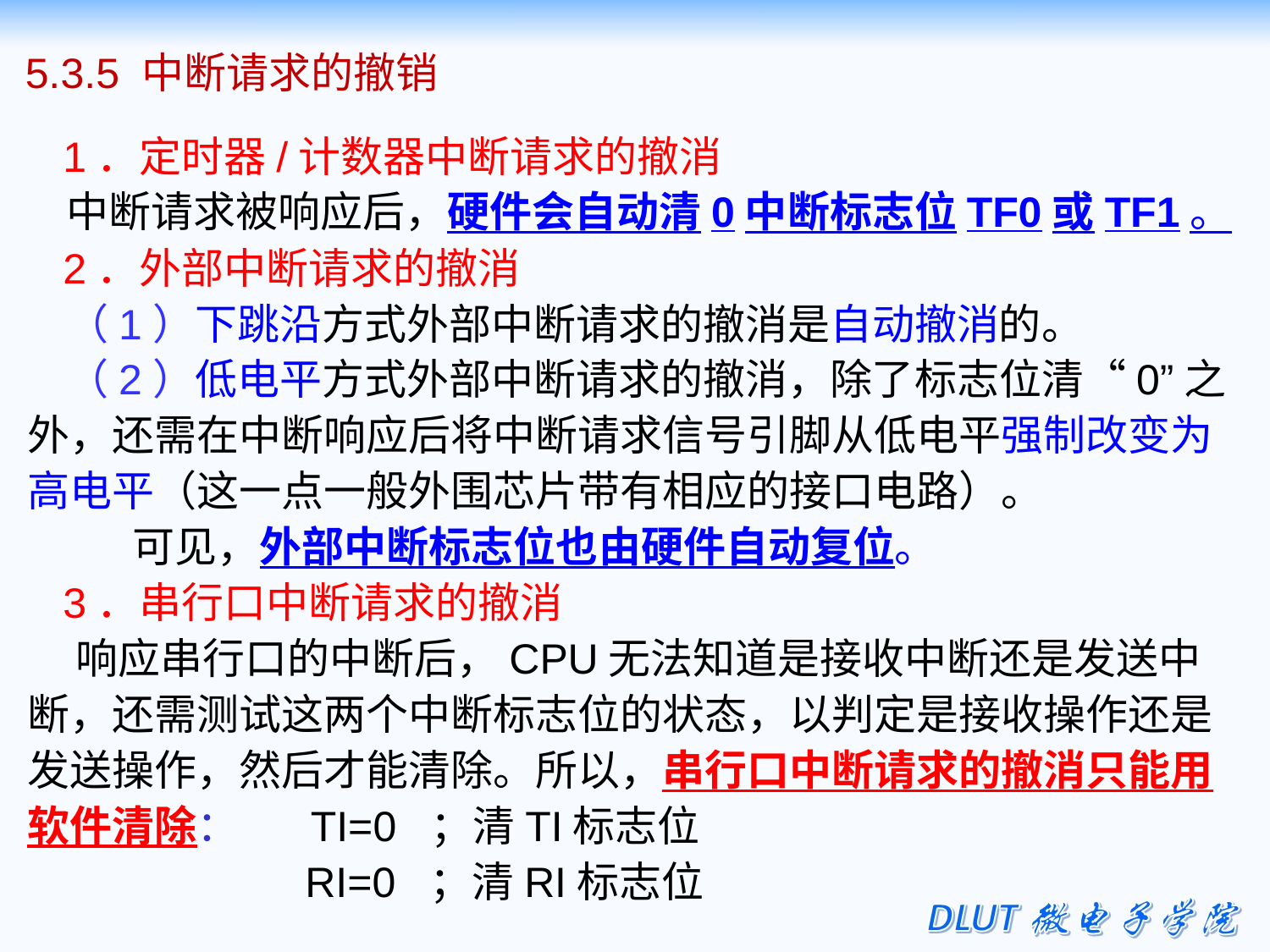

5.3.5 中断请求的撤销
   1．定时器/计数器中断请求的撤消
   中断请求被响应后，硬件会自动清0中断标志位TF0或TF1。
   2．外部中断请求的撤消
   （1）下跳沿方式外部中断请求的撤消是自动撤消的。
   （2）低电平方式外部中断请求的撤消，除了标志位清“0”之外，还需在中断响应后将中断请求信号引脚从低电平强制改变为高电平（这一点一般外围芯片带有相应的接口电路）。
          可见，外部中断标志位也由硬件自动复位。
   3．串行口中断请求的撤消
    响应串行口的中断后，CPU无法知道是接收中断还是发送中断，还需测试这两个中断标志位的状态，以判定是接收操作还是发送操作，然后才能清除。所以，串行口中断请求的撤消只能用软件清除：	  TI=0  ；清TI标志位
		  RI=0  ；清RI标志位